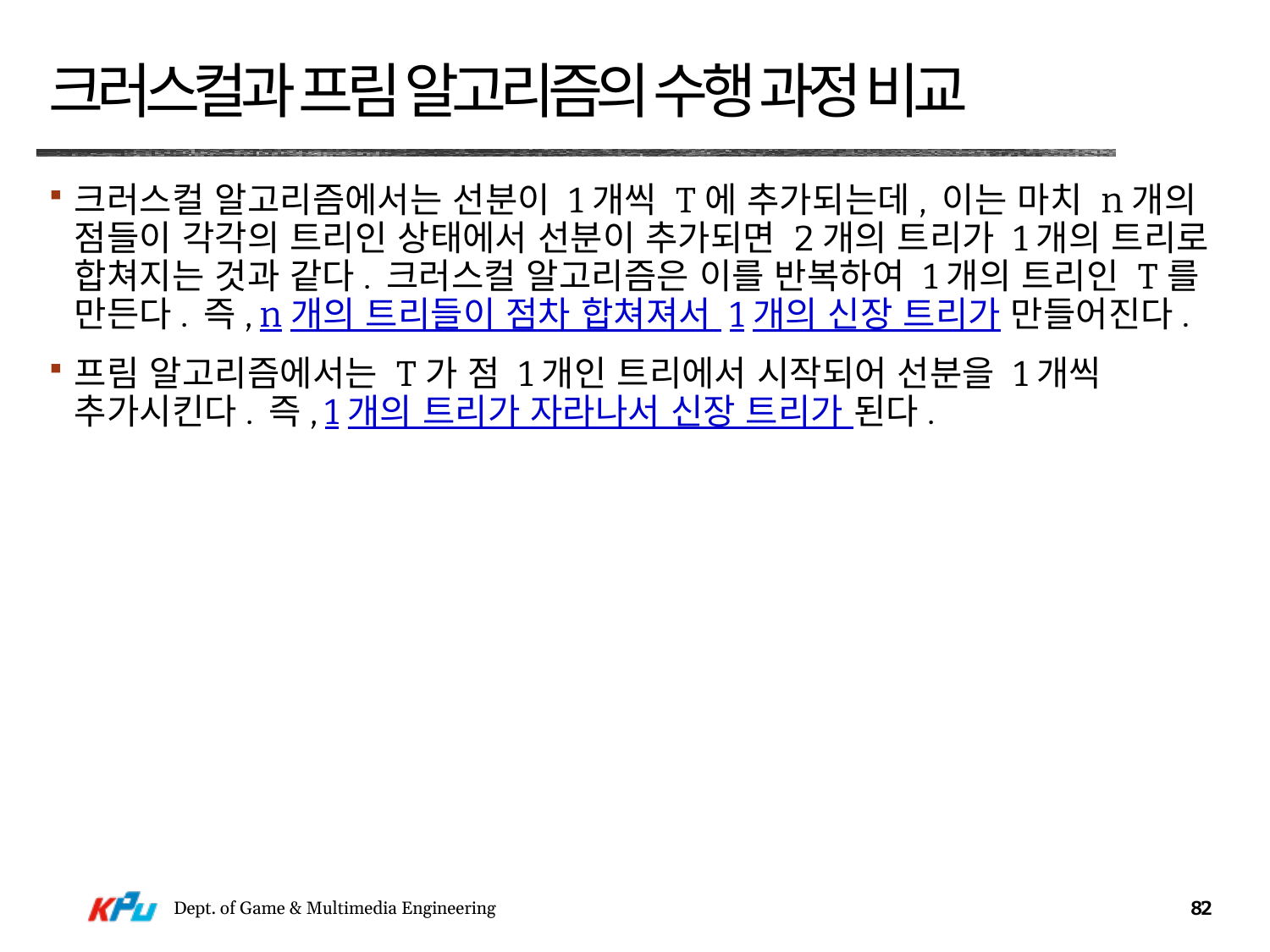

# 크러스컬과 프림 알고리즘의 수행 과정 비교
크러스컬 알고리즘에서는 선분이 1개씩 T에 추가되는데, 이는 마치 n개의 점들이 각각의 트리인 상태에서 선분이 추가되면 2개의 트리가 1개의 트리로 합쳐지는 것과 같다. 크러스컬 알고리즘은 이를 반복하여 1개의 트리인 T를 만든다. 즉, n개의 트리들이 점차 합쳐져서 1개의 신장 트리가 만들어진다.
프림 알고리즘에서는 T가 점 1개인 트리에서 시작되어 선분을 1개씩 추가시킨다. 즉, 1개의 트리가 자라나서 신장 트리가 된다.
Dept. of Game & Multimedia Engineering
82